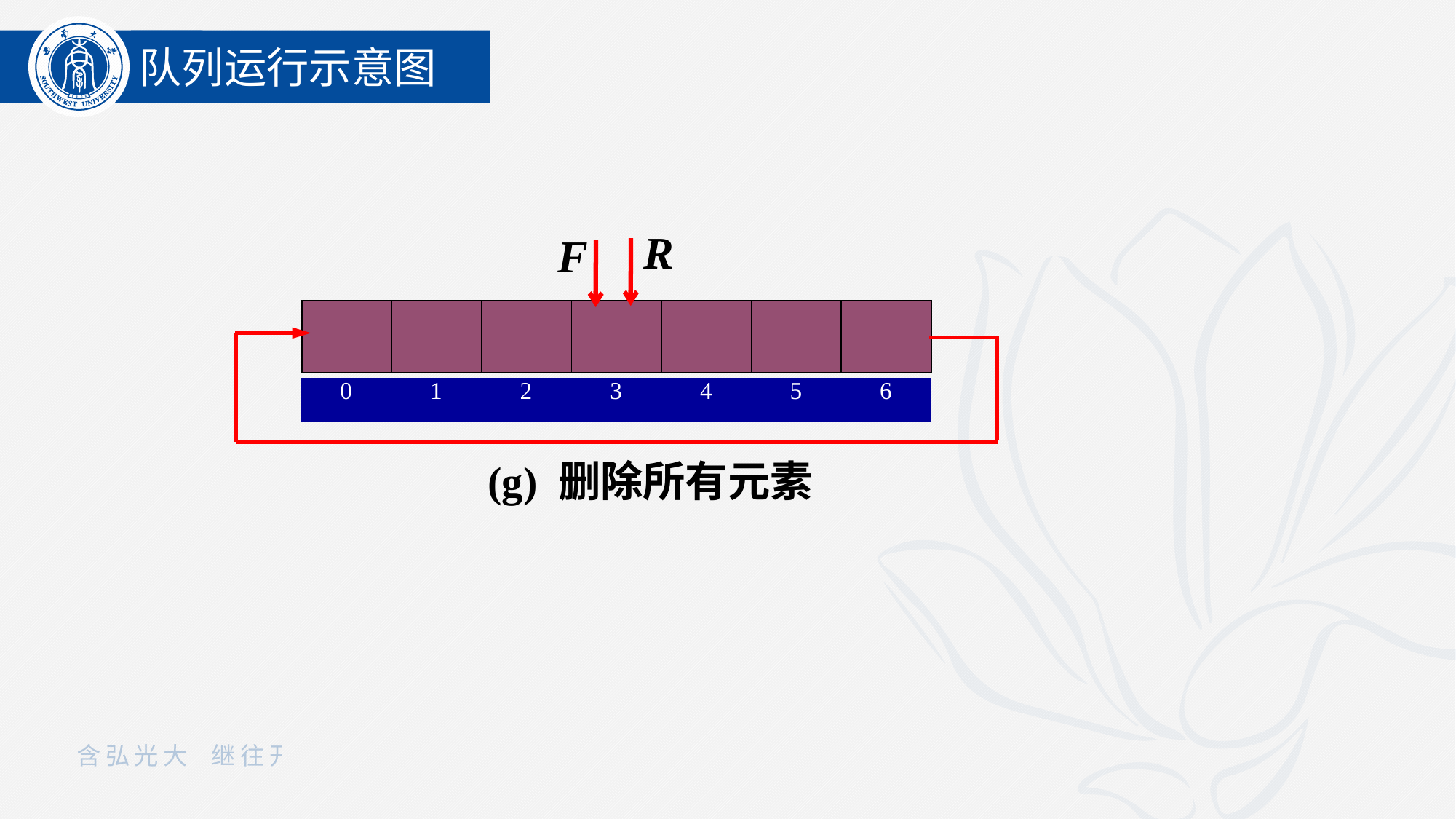

队列运行示意图
R
F

|  |  |  |  |  |  |  |
| --- | --- | --- | --- | --- | --- | --- |

| 0 | 1 | 2 | 3 | 4 | 5 | 6 |
| --- | --- | --- | --- | --- | --- | --- |
(g) 删除所有元素